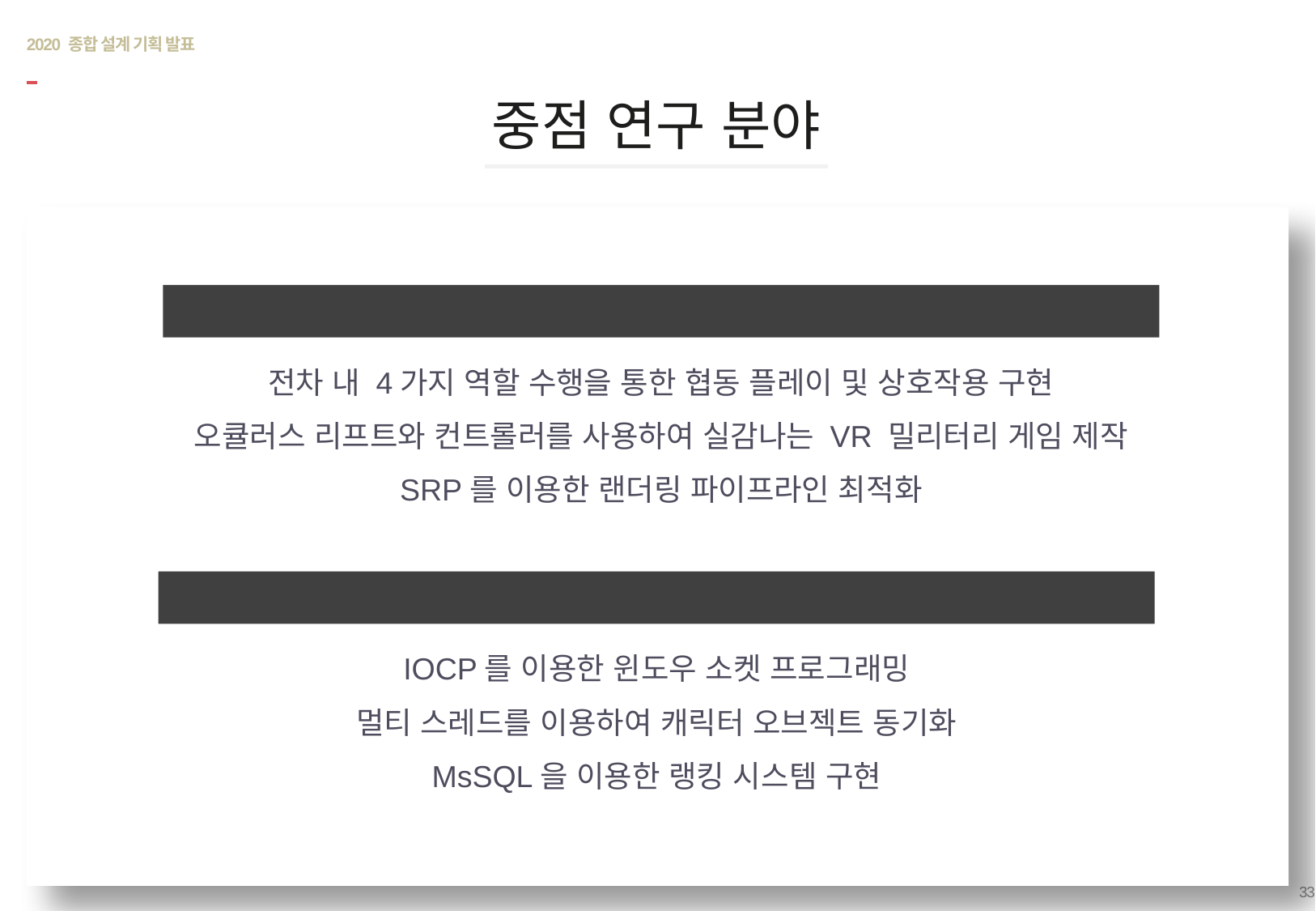

# 2020 종합 설계 기획 발표
중점 연구 분야

클라이언트
전차 내 4가지 역할 수행을 통한 협동 플레이 및 상호작용 구현
오큘러스 리프트와 컨트롤러를 사용하여 실감나는 VR 밀리터리 게임 제작
SRP를 이용한 랜더링 파이프라인 최적화
서버
IOCP를 이용한 윈도우 소켓 프로그래밍
멀티 스레드를 이용하여 캐릭터 오브젝트 동기화
MsSQL을 이용한 랭킹 시스템 구현
33